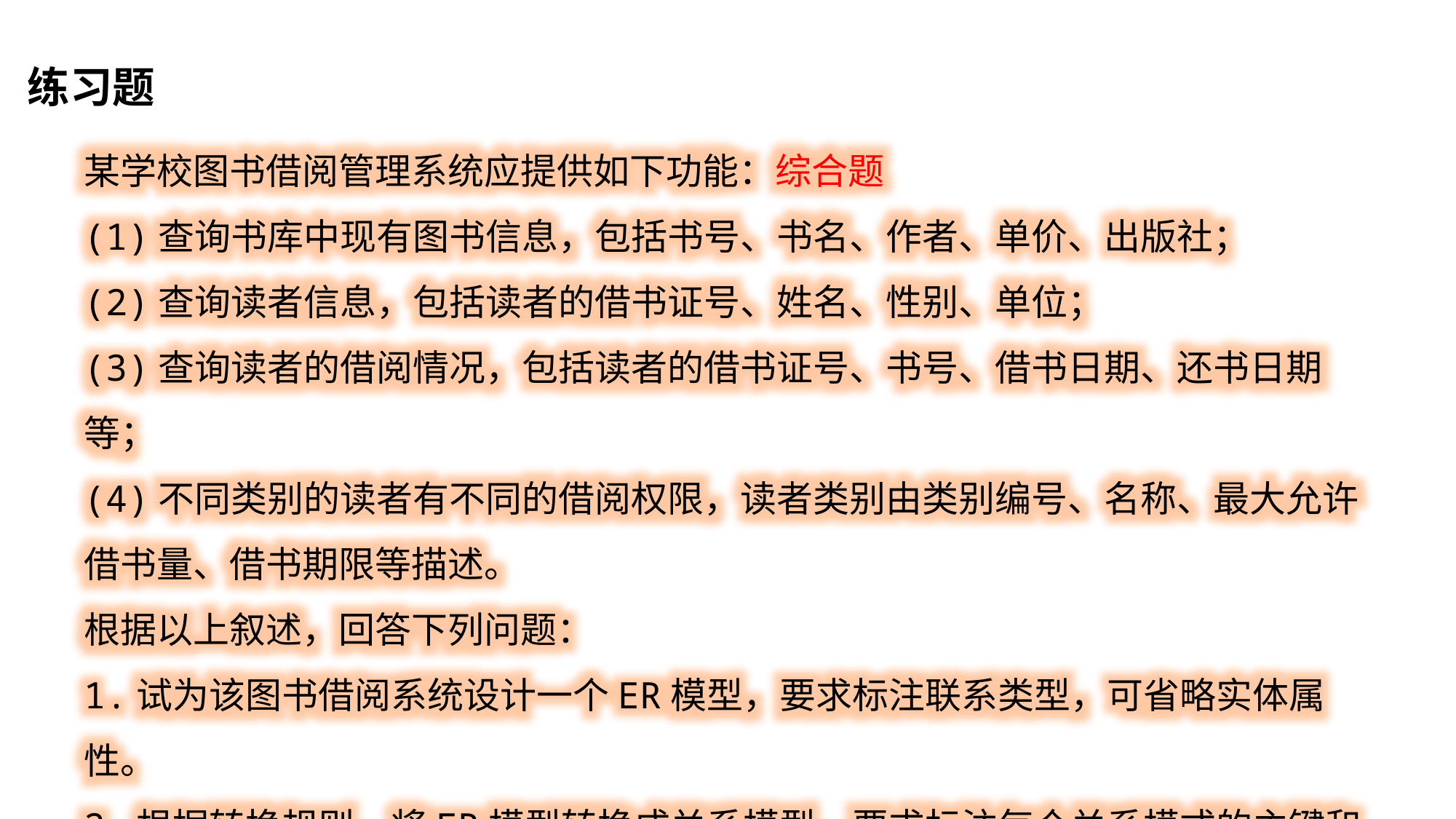

练习题
某学校图书借阅管理系统应提供如下功能：综合题
(1)查询书库中现有图书信息，包括书号、书名、作者、单价、出版社；
(2)查询读者信息，包括读者的借书证号、姓名、性别、单位；
(3)查询读者的借阅情况，包括读者的借书证号、书号、借书日期、还书日期等；
(4)不同类别的读者有不同的借阅权限，读者类别由类别编号、名称、最大允许借书量、借书期限等描述。
根据以上叙述，回答下列问题：
1.试为该图书借阅系统设计一个ER模型，要求标注联系类型，可省略实体属性。
2.根据转换规则，将ER模型转换成关系模型，要求标注每个关系模式的主键和外键(如果存在)。